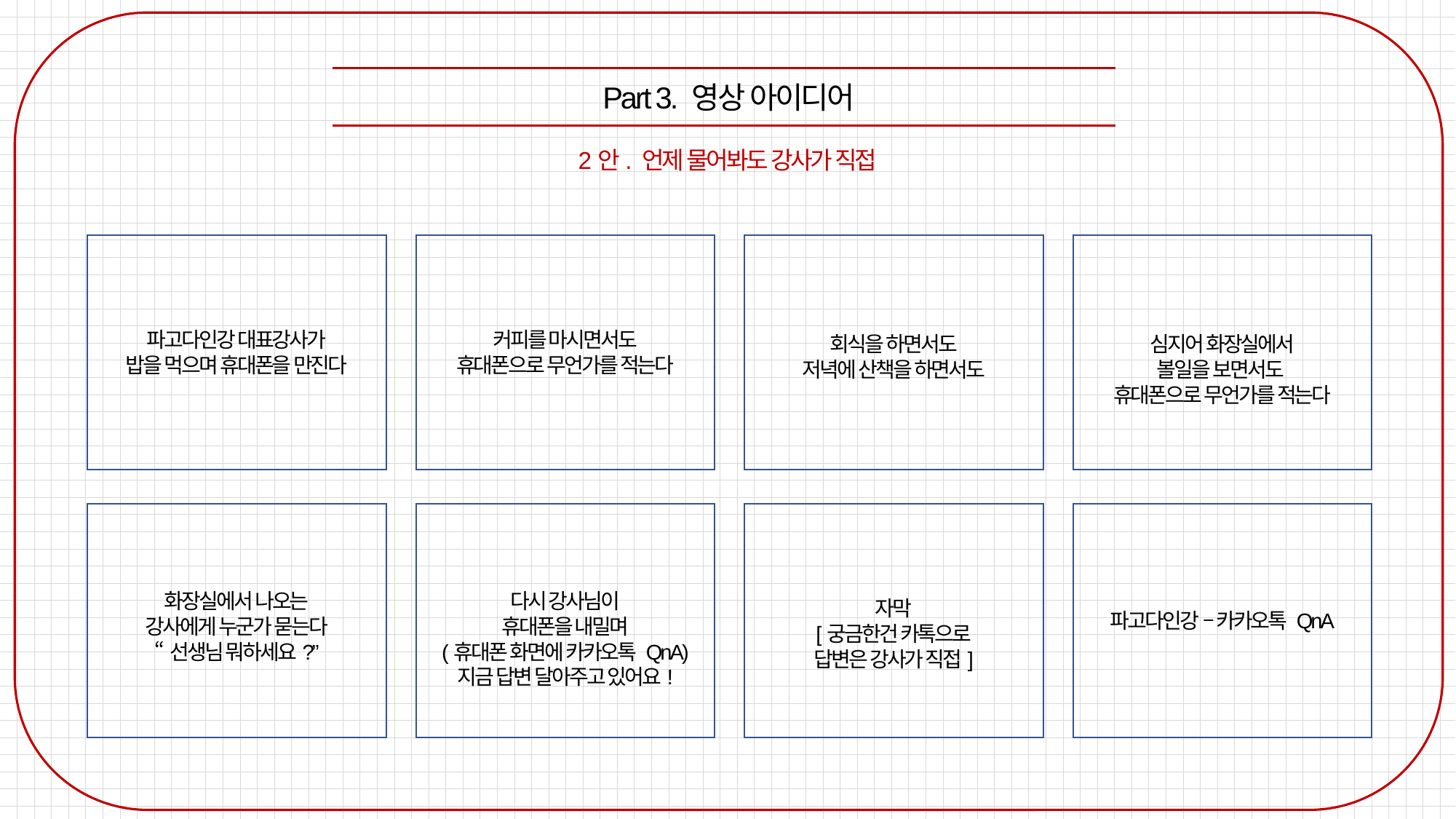

Part 3. 영상 아이디어
2안. 언제 물어봐도 강사가 직접

파고다인강 대표강사가
밥을 먹으며 휴대폰을 만진다
커피를 마시면서도
휴대폰으로 무언가를 적는다
회식을 하면서도
저녁에 산책을 하면서도
심지어 화장실에서
볼일을 보면서도
휴대폰으로 무언가를 적는다

화장실에서 나오는
강사에게 누군가 묻는다
“선생님 뭐하세요?”
다시 강사님이
휴대폰을 내밀며
(휴대폰 화면에 카카오톡 QnA)
지금 답변 달아주고 있어요!
자막
[궁금한건 카톡으로
답변은 강사가 직접]
파고다인강 – 카카오톡 QnA